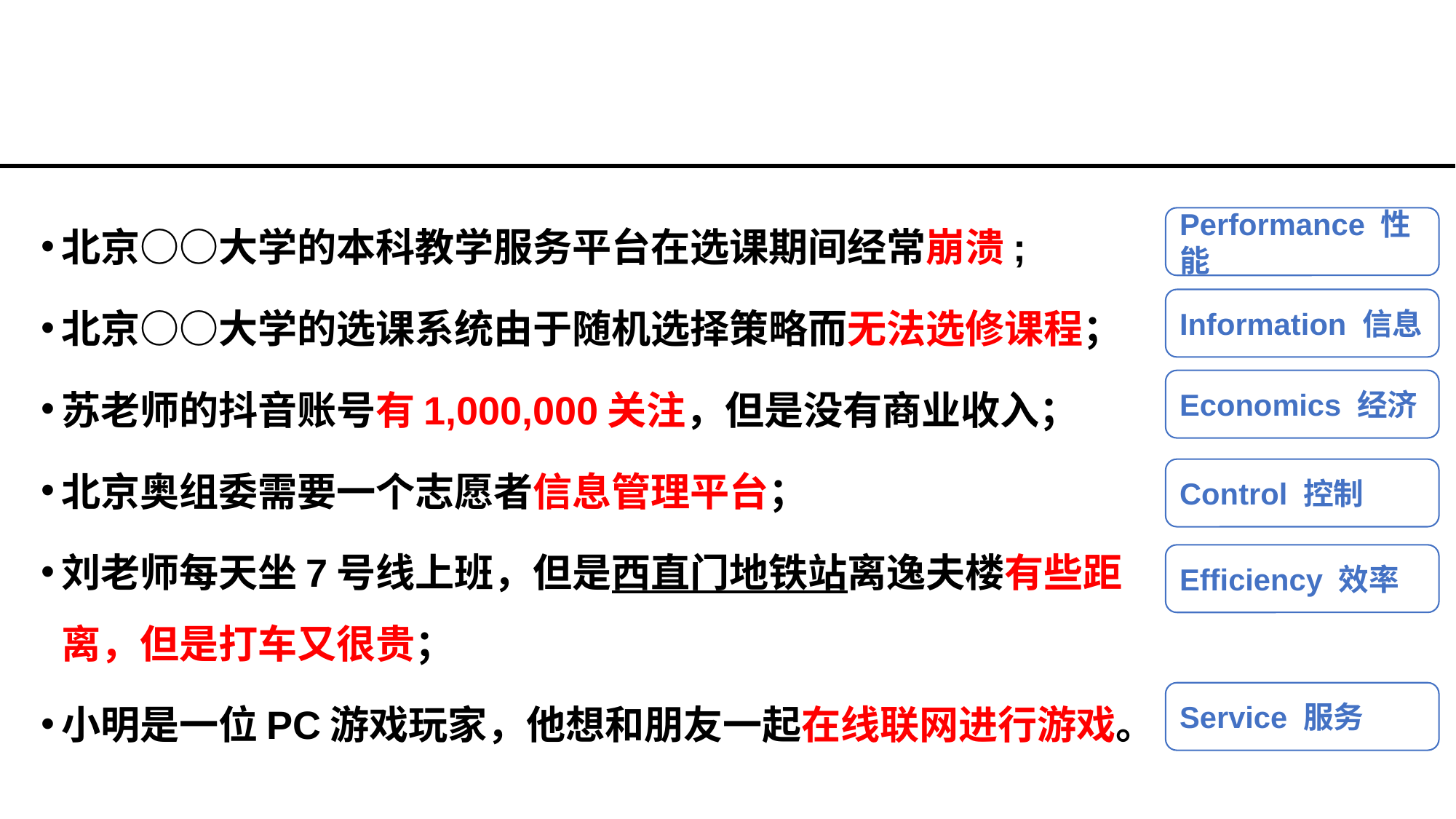

北京○○大学的本科教学服务平台在选课期间经常崩溃;
北京○○大学的选课系统由于随机选择策略而无法选修课程；
苏老师的抖音账号有1,000,000关注，但是没有商业收入；
北京奥组委需要一个志愿者信息管理平台；
刘老师每天坐7号线上班，但是西直门地铁站离逸夫楼有些距离，但是打车又很贵；
小明是一位PC游戏玩家，他想和朋友一起在线联网进行游戏。
Performance 性能
Information 信息
Economics 经济
Control 控制
Efficiency 效率
Service 服务